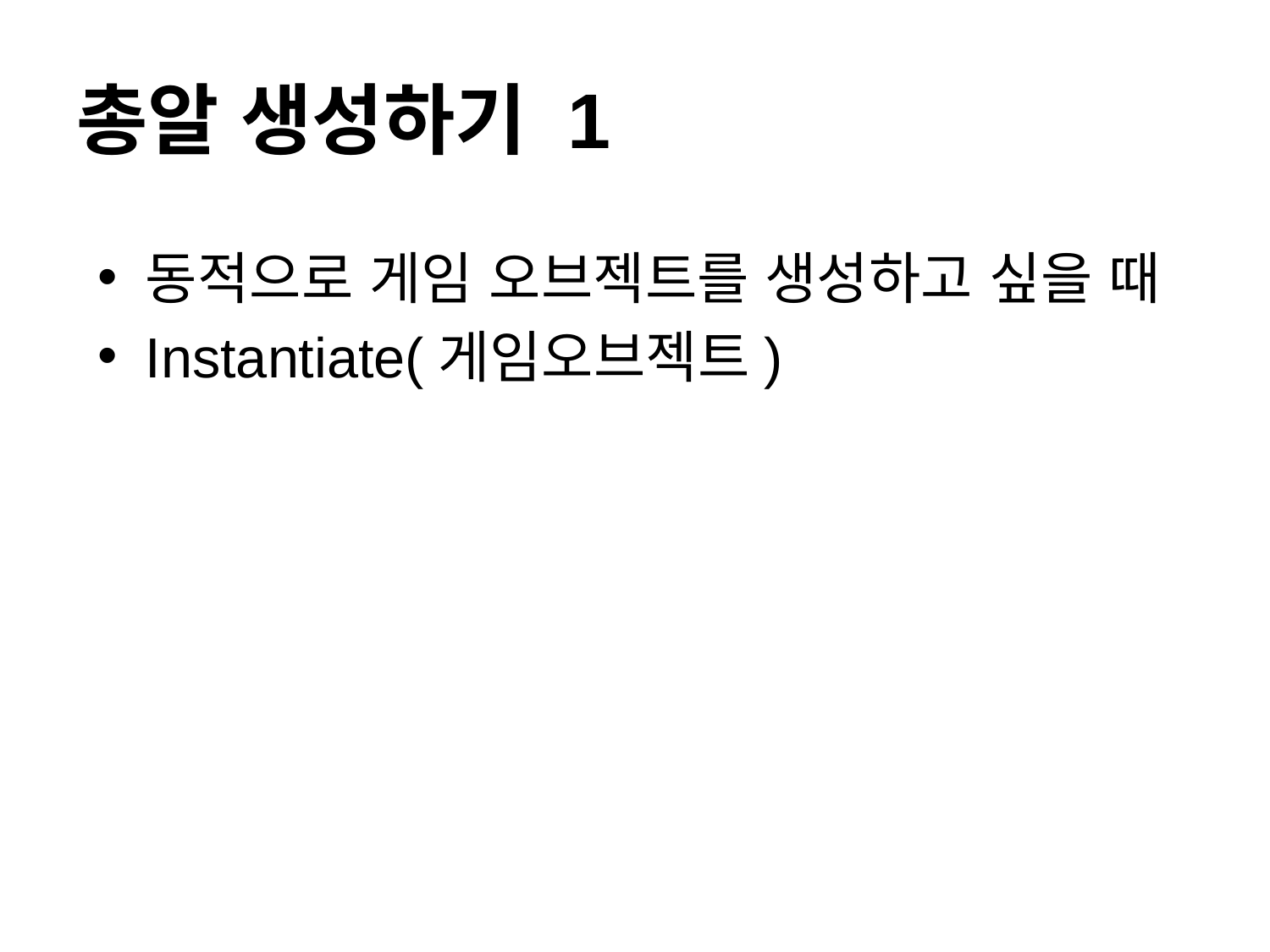

# 총알 생성하기 1
동적으로 게임 오브젝트를 생성하고 싶을 때
Instantiate(게임오브젝트)